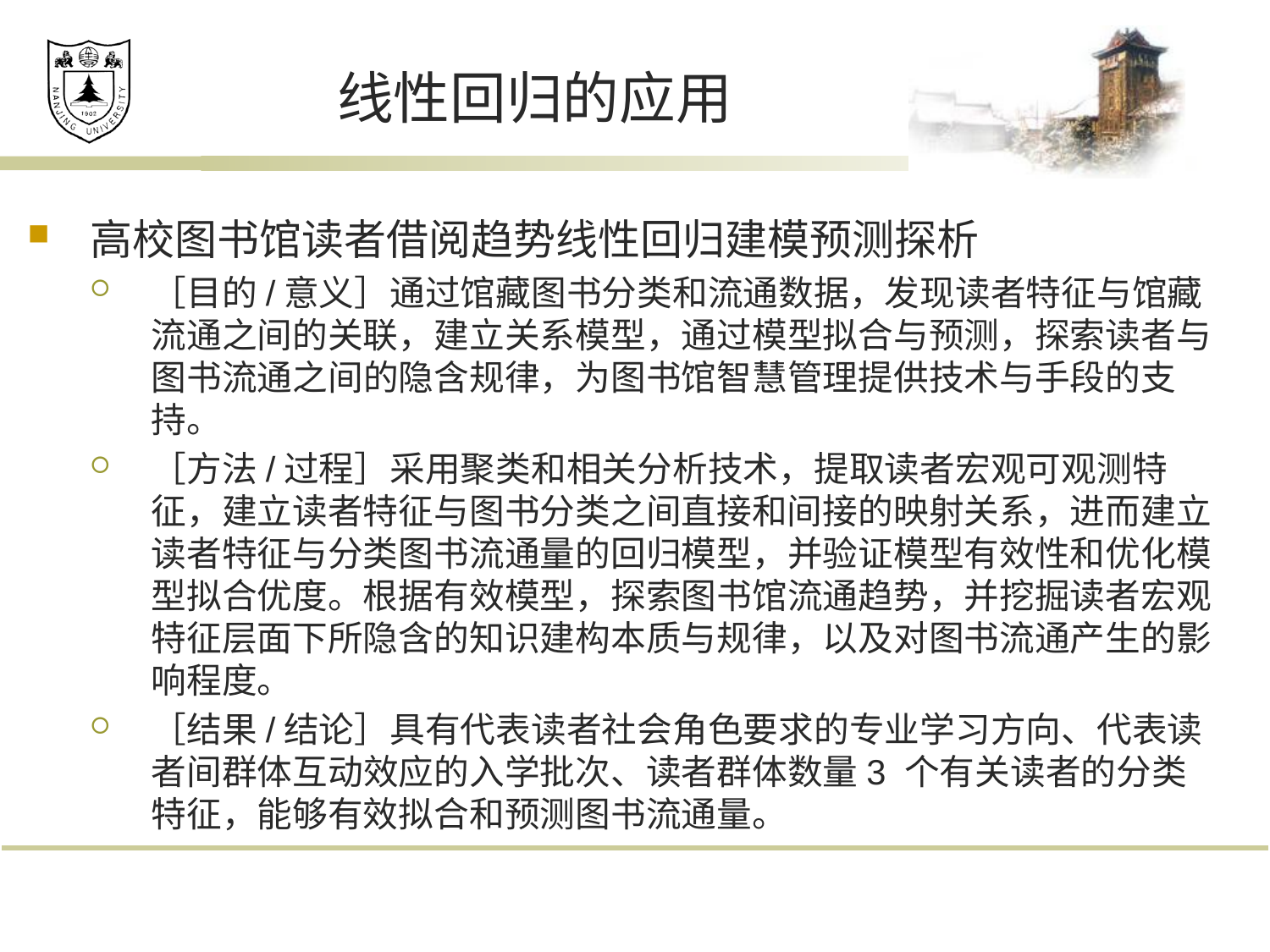

# 线性回归的应用
高校图书馆读者借阅趋势线性回归建模预测探析
［目的/意义］通过馆藏图书分类和流通数据，发现读者特征与馆藏流通之间的关联，建立关系模型，通过模型拟合与预测，探索读者与图书流通之间的隐含规律，为图书馆智慧管理提供技术与手段的支持。
［方法/过程］采用聚类和相关分析技术，提取读者宏观可观测特征，建立读者特征与图书分类之间直接和间接的映射关系，进而建立读者特征与分类图书流通量的回归模型，并验证模型有效性和优化模型拟合优度。根据有效模型，探索图书馆流通趋势，并挖掘读者宏观特征层面下所隐含的知识建构本质与规律，以及对图书流通产生的影响程度。
［结果/结论］具有代表读者社会角色要求的专业学习方向、代表读者间群体互动效应的入学批次、读者群体数量3 个有关读者的分类特征，能够有效拟合和预测图书流通量。